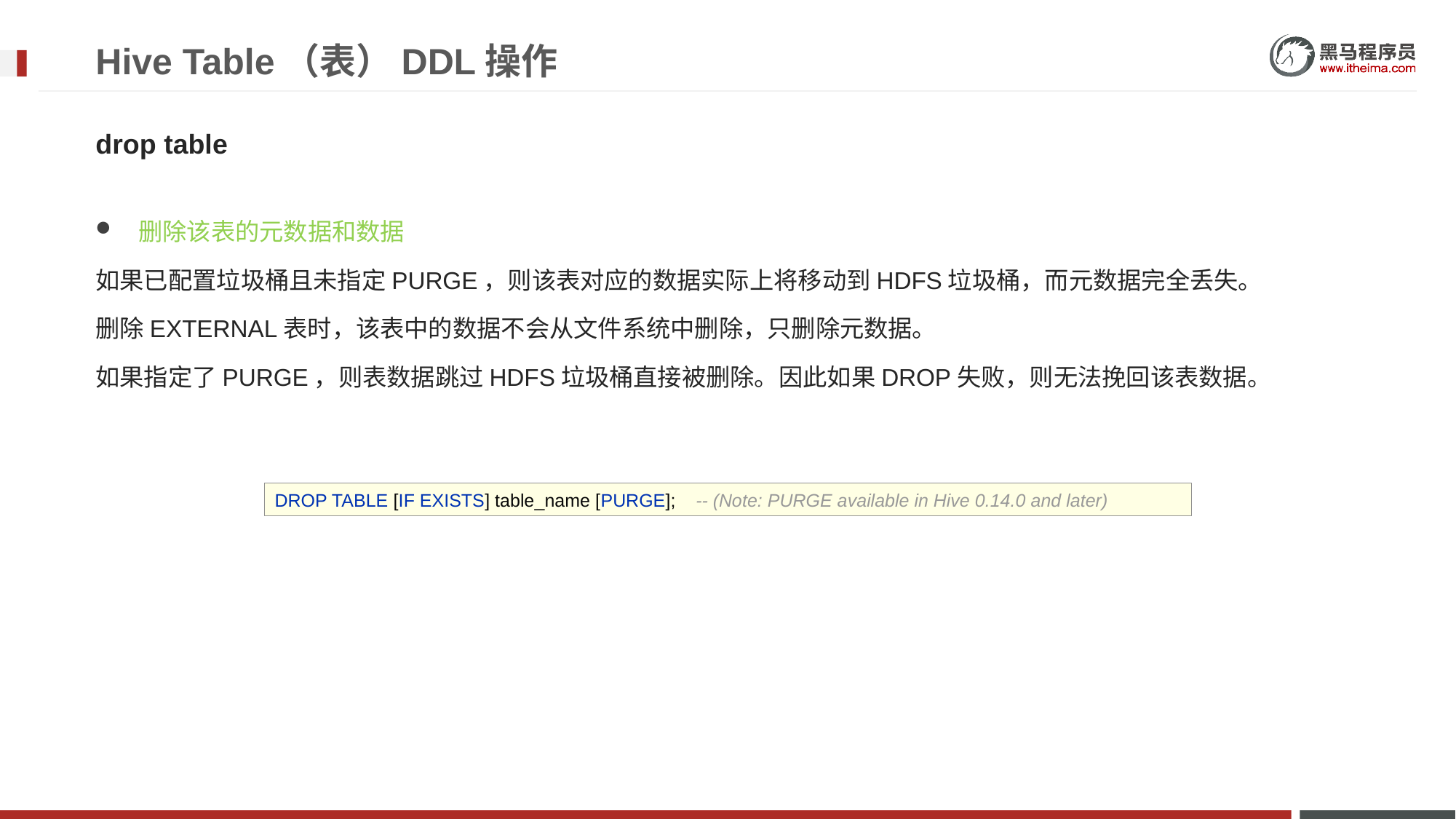

# Hive Table（表）DDL操作
drop table
删除该表的元数据和数据
如果已配置垃圾桶且未指定PURGE，则该表对应的数据实际上将移动到HDFS垃圾桶，而元数据完全丢失。
删除EXTERNAL表时，该表中的数据不会从文件系统中删除，只删除元数据。
如果指定了PURGE，则表数据跳过HDFS垃圾桶直接被删除。因此如果DROP失败，则无法挽回该表数据。

DROP TABLE [IF EXISTS] table_name [PURGE];    -- (Note: PURGE available in Hive 0.14.0 and later)